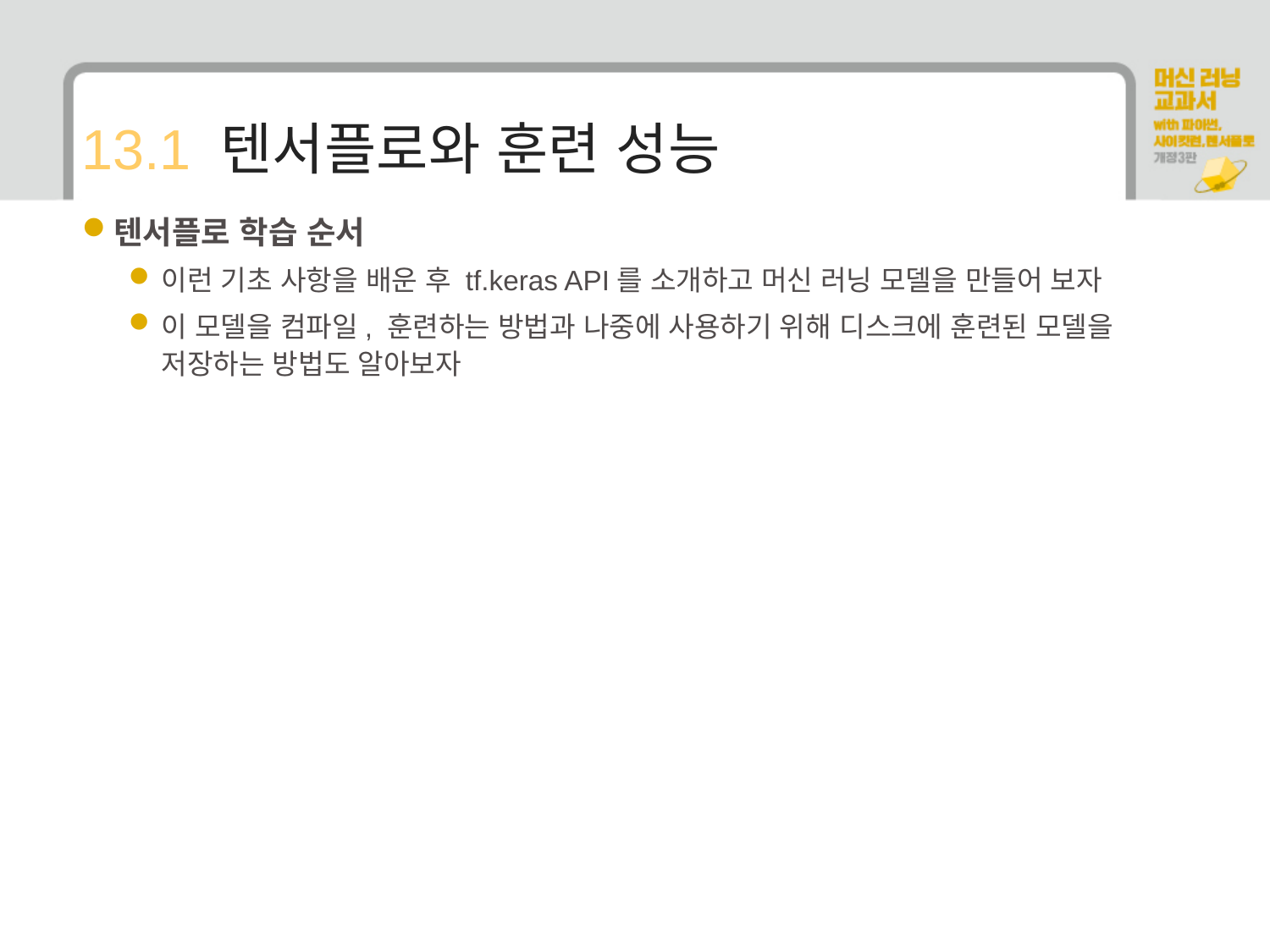

# 13.1 텐서플로와 훈련 성능
텐서플로 학습 순서
이런 기초 사항을 배운 후 tf.keras API를 소개하고 머신 러닝 모델을 만들어 보자
이 모델을 컴파일, 훈련하는 방법과 나중에 사용하기 위해 디스크에 훈련된 모델을 저장하는 방법도 알아보자